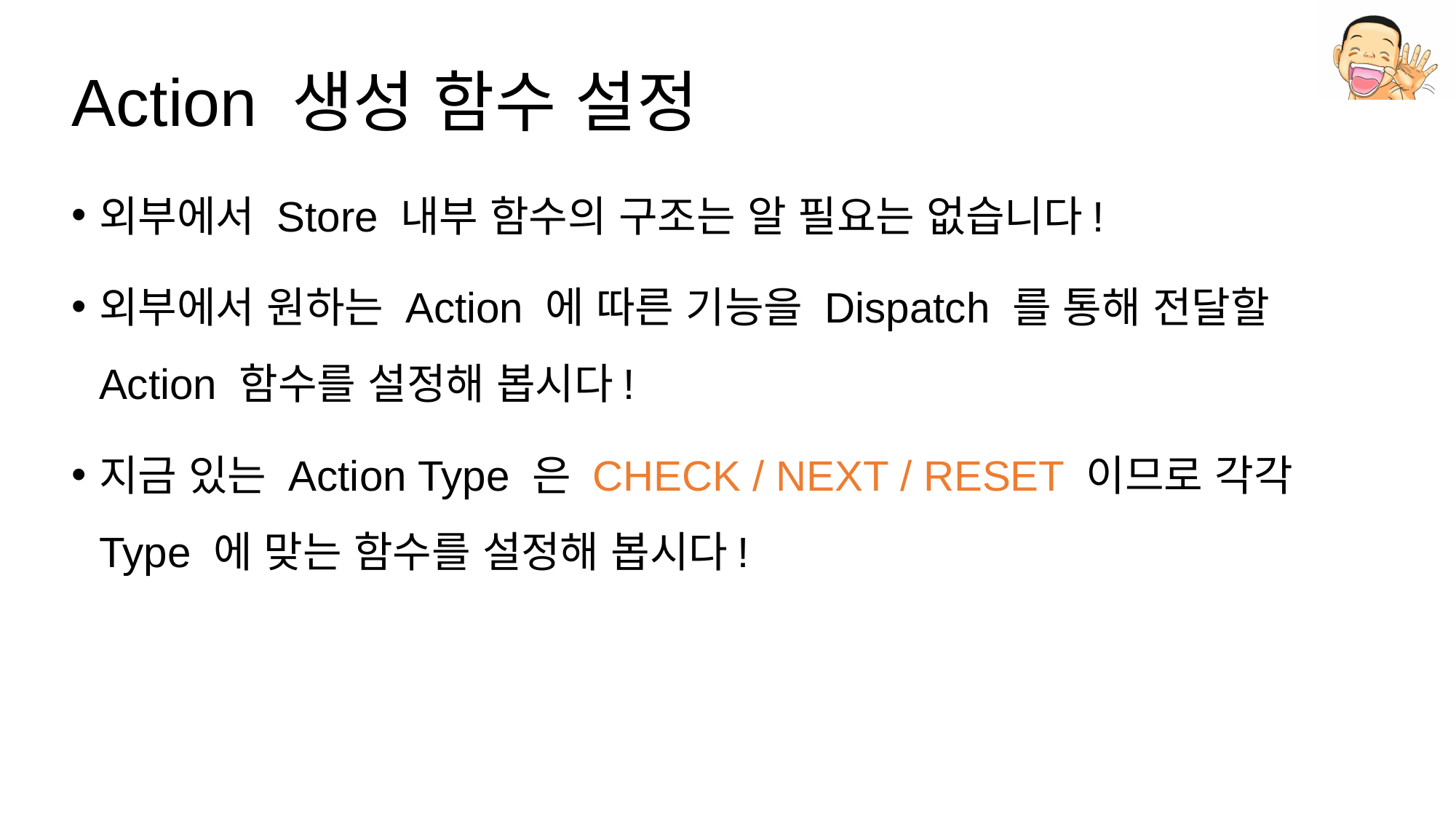

# Action 생성 함수 설정
외부에서 Store 내부 함수의 구조는 알 필요는 없습니다!
외부에서 원하는 Action 에 따른 기능을 Dispatch 를 통해 전달할 Action 함수를 설정해 봅시다!
지금 있는 Action Type 은 CHECK / NEXT / RESET 이므로 각각 Type 에 맞는 함수를 설정해 봅시다!